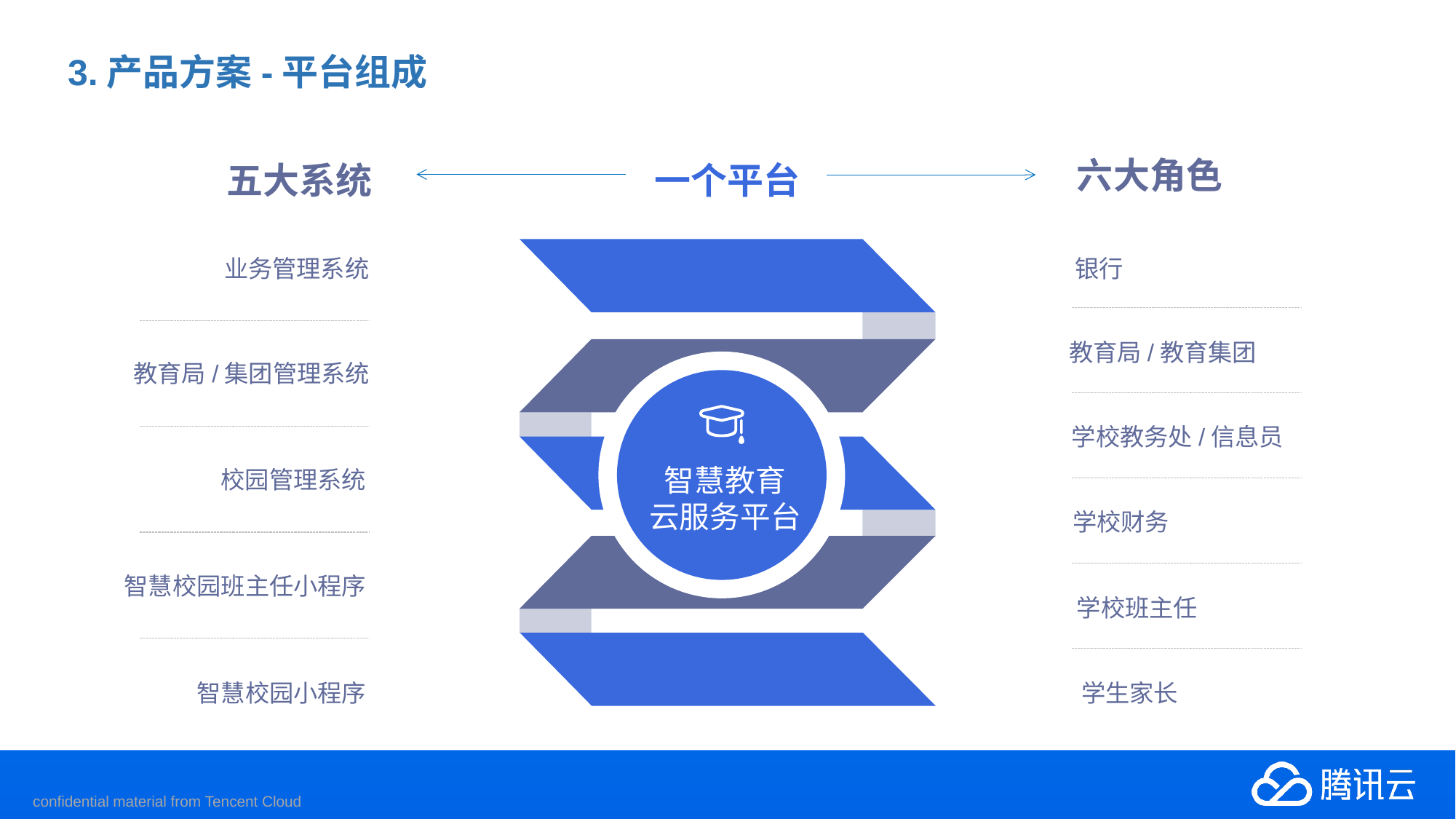

# 3.产品方案-平台组成
六大角色
五大系统
一个平台

智慧教育
云服务平台

业务管理系统
教育局/集团管理系统
校园管理系统
智慧校园班主任小程序
智慧校园小程序
银行
教育局/教育集团
学校教务处/信息员
学校财务
学校班主任
学生家长